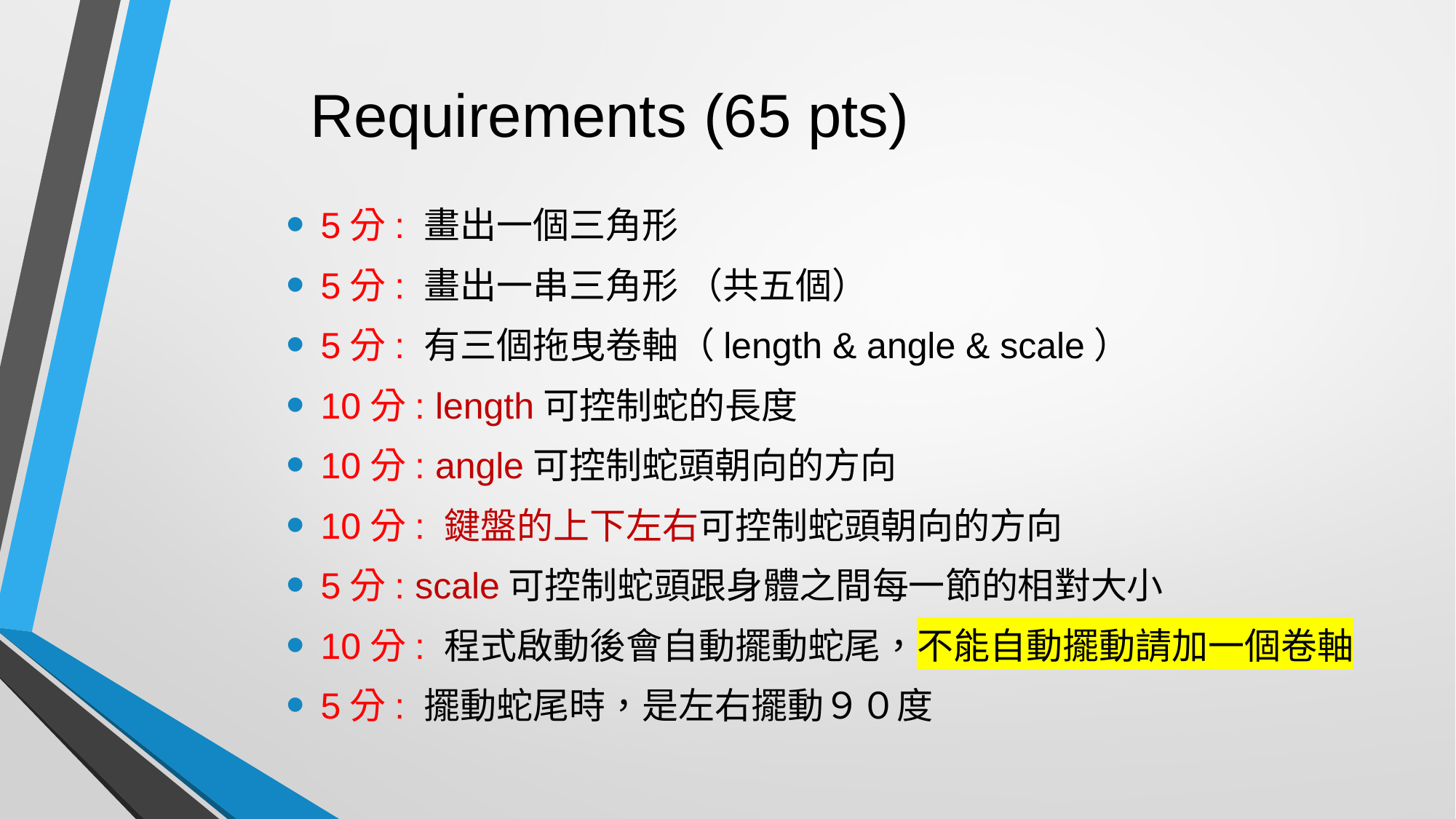

# Requirements (65 pts)
5分: 畫出一個三角形
5分: 畫出一串三角形 （共五個）
5分: 有三個拖曳卷軸（length & angle & scale）
10分: length可控制蛇的長度
10分: angle可控制蛇頭朝向的方向
10分: 鍵盤的上下左右可控制蛇頭朝向的方向
5分: scale可控制蛇頭跟身體之間每一節的相對大小
10分: 程式啟動後會自動擺動蛇尾，不能自動擺動請加一個卷軸
5分: 擺動蛇尾時，是左右擺動９０度